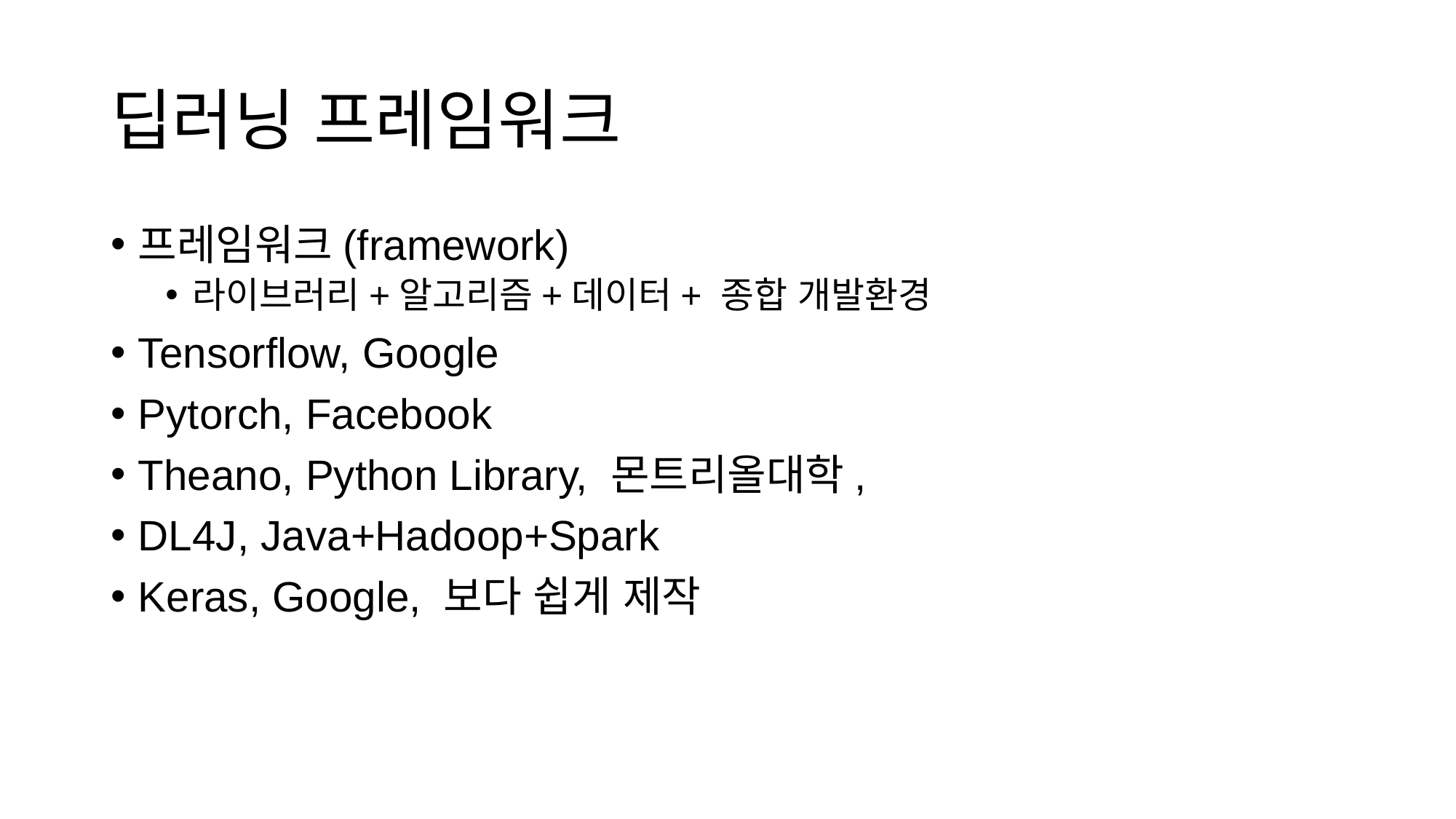

# 딥러닝 프레임워크
프레임워크(framework)
라이브러리+알고리즘+데이터+ 종합 개발환경
Tensorflow, Google
Pytorch, Facebook
Theano, Python Library, 몬트리올대학,
DL4J, Java+Hadoop+Spark
Keras, Google, 보다 쉽게 제작